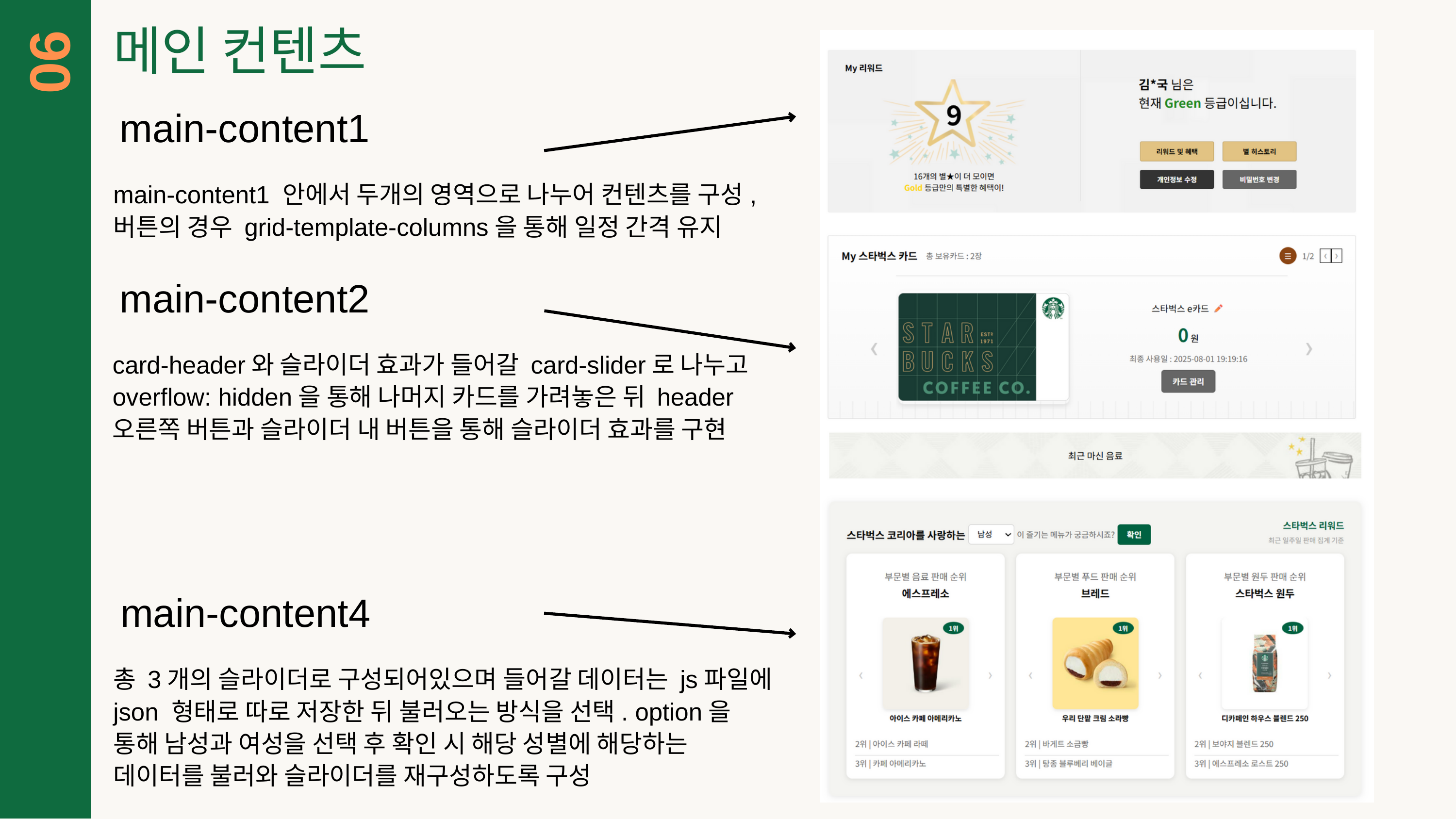

ㅇㅁㄴㅇㅁㄴㅇㅁㄴㅇ
메인 컨텐츠

06
main-content1

main-content1 안에서 두개의 영역으로 나누어 컨텐츠를 구성, 버튼의 경우 grid-template-columns을 통해 일정 간격 유지
main-content2

card-header와 슬라이더 효과가 들어갈 card-slider로 나누고
overflow: hidden을 통해 나머지 카드를 가려놓은 뒤 header 오른쪽 버튼과 슬라이더 내 버튼을 통해 슬라이더 효과를 구현

main-content4

총 3개의 슬라이더로 구성되어있으며 들어갈 데이터는 js파일에 json 형태로 따로 저장한 뒤 불러오는 방식을 선택. option을 통해 남성과 여성을 선택 후 확인 시 해당 성별에 해당하는 데이터를 불러와 슬라이더를 재구성하도록 구성